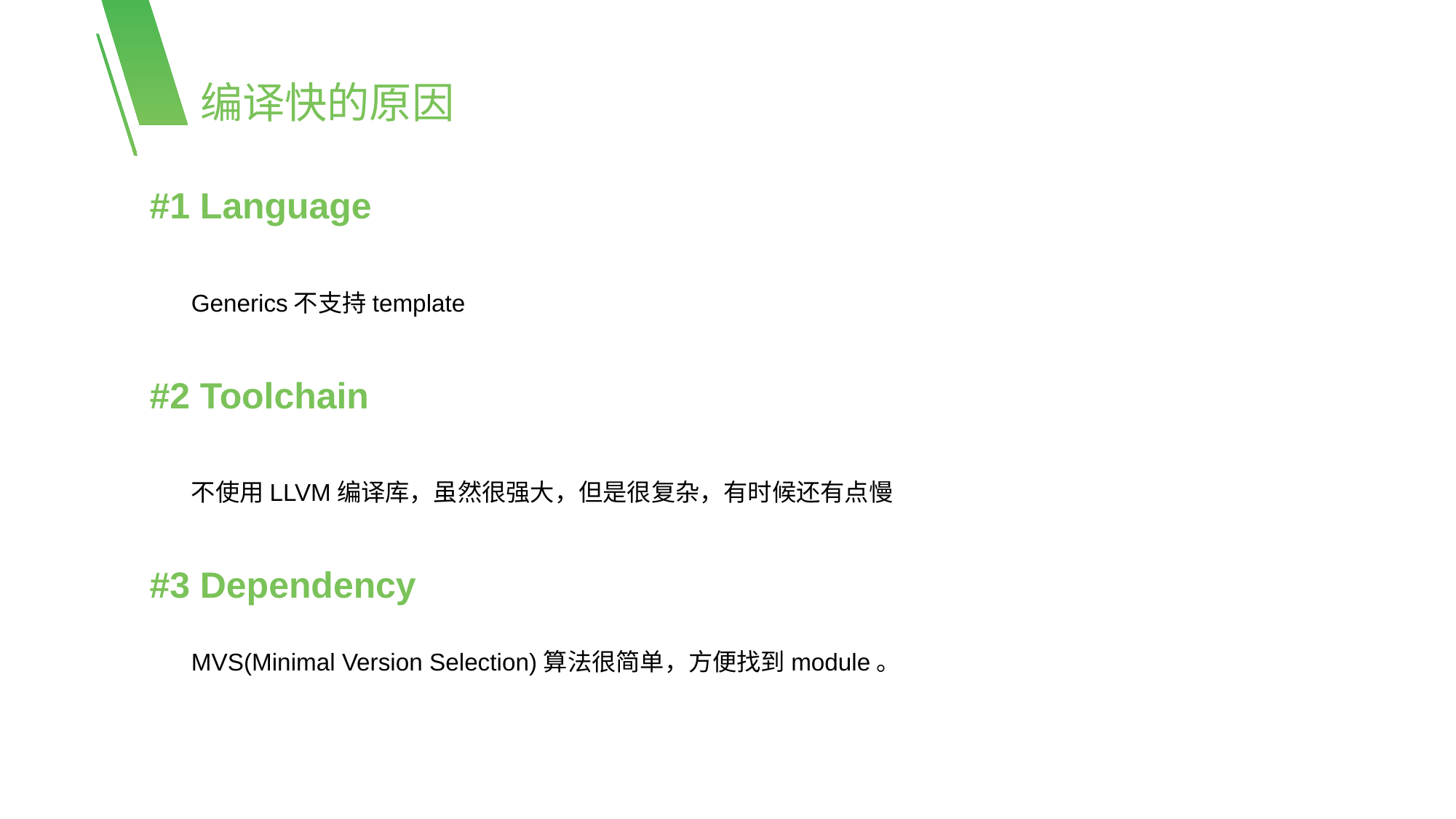

编译快的原因
#1 Language
Generics不支持template
#2 Toolchain
不使用LLVM编译库，虽然很强大，但是很复杂，有时候还有点慢
#3 Dependency
MVS(Minimal Version Selection)算法很简单，方便找到module。